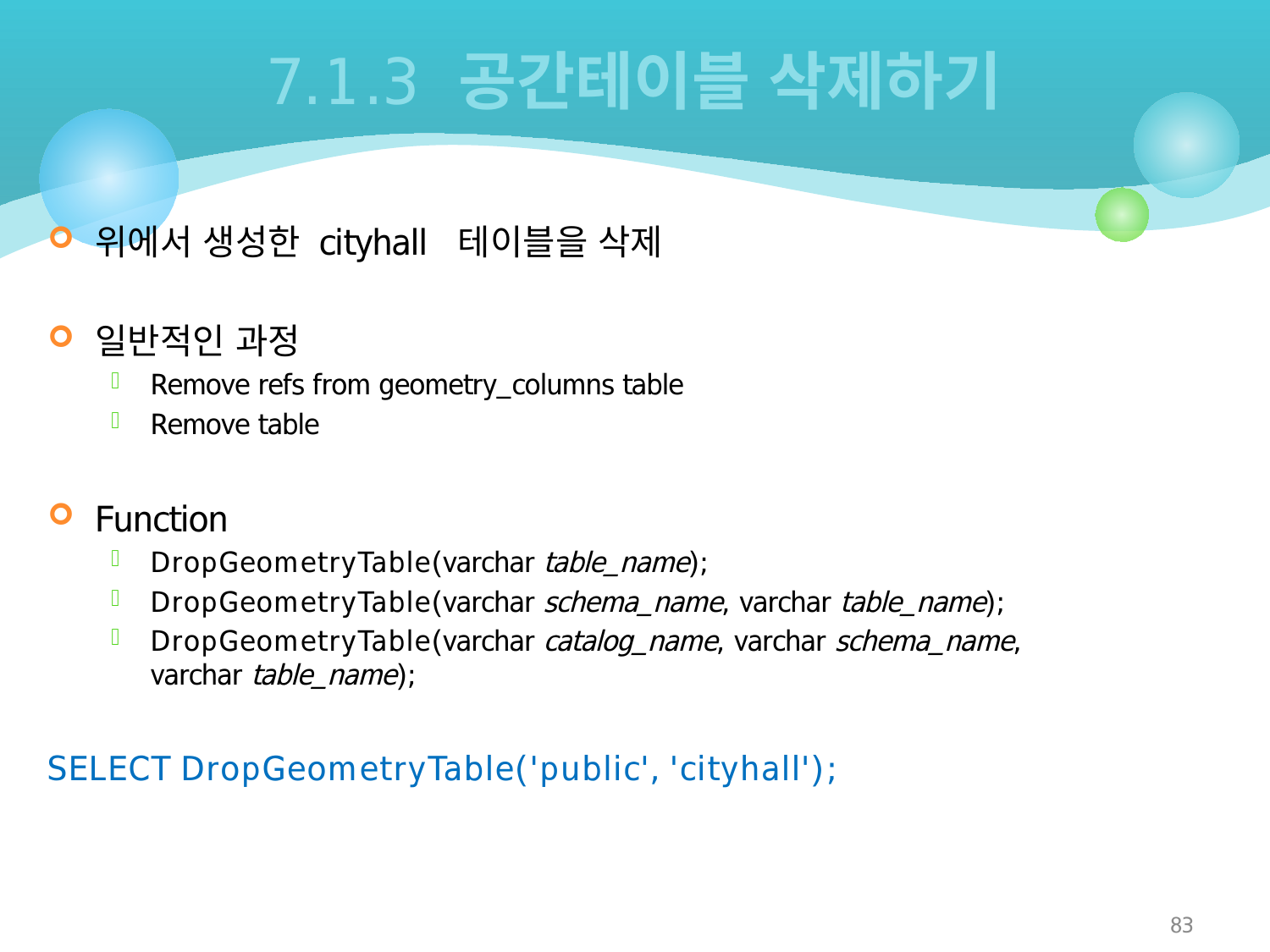

# 7.1.3 공간테이블 삭제하기
위에서 생성한 cityhall  테이블을 삭제

일반적인 과정
Remove refs from geometry_columns table
Remove table

Function
DropGeometryTable(varchar table_name);
DropGeometryTable(varchar schema_name, varchar table_name);
DropGeometryTable(varchar catalog_name, varchar schema_name, varchar table_name);

SELECT DropGeometryTable('public', 'cityhall');

83